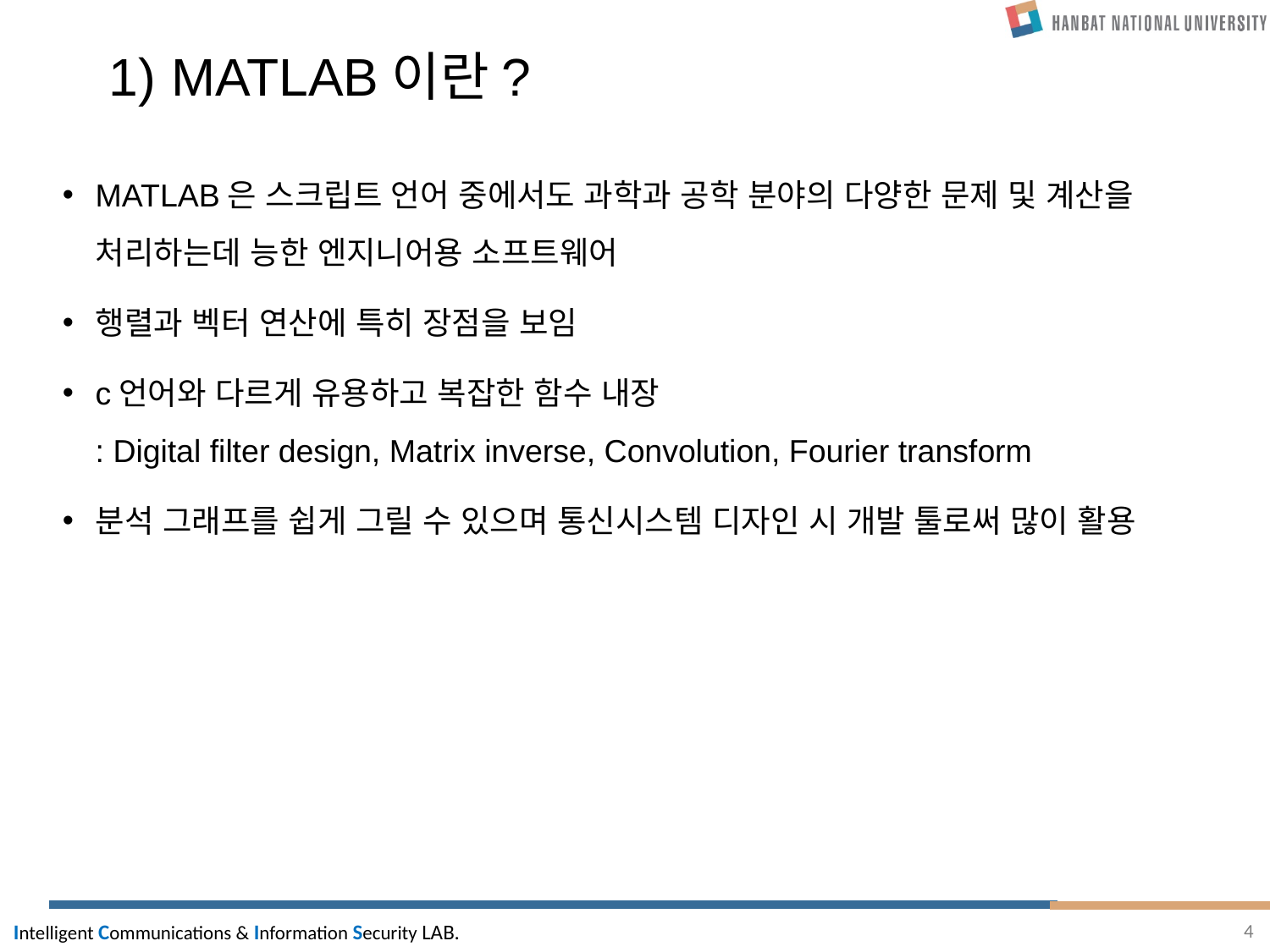

# MATLAB이란?
MATLAB은 스크립트 언어 중에서도 과학과 공학 분야의 다양한 문제 및 계산을 처리하는데 능한 엔지니어용 소프트웨어
행렬과 벡터 연산에 특히 장점을 보임
c언어와 다르게 유용하고 복잡한 함수 내장
: Digital filter design, Matrix inverse, Convolution, Fourier transform
분석 그래프를 쉽게 그릴 수 있으며 통신시스템 디자인 시 개발 툴로써 많이 활용
4